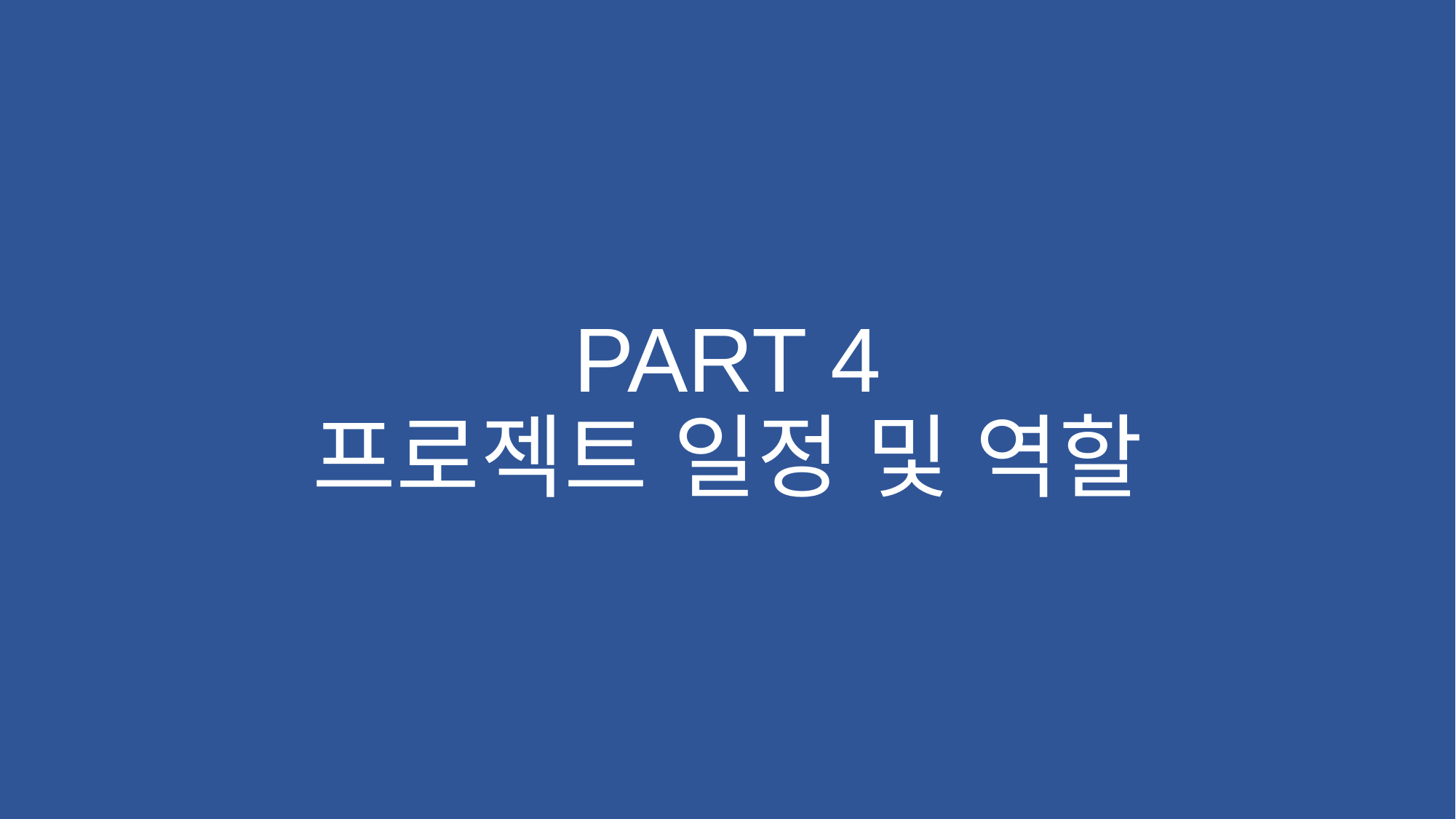

# PART 4 프로젝트 일정 및 역할